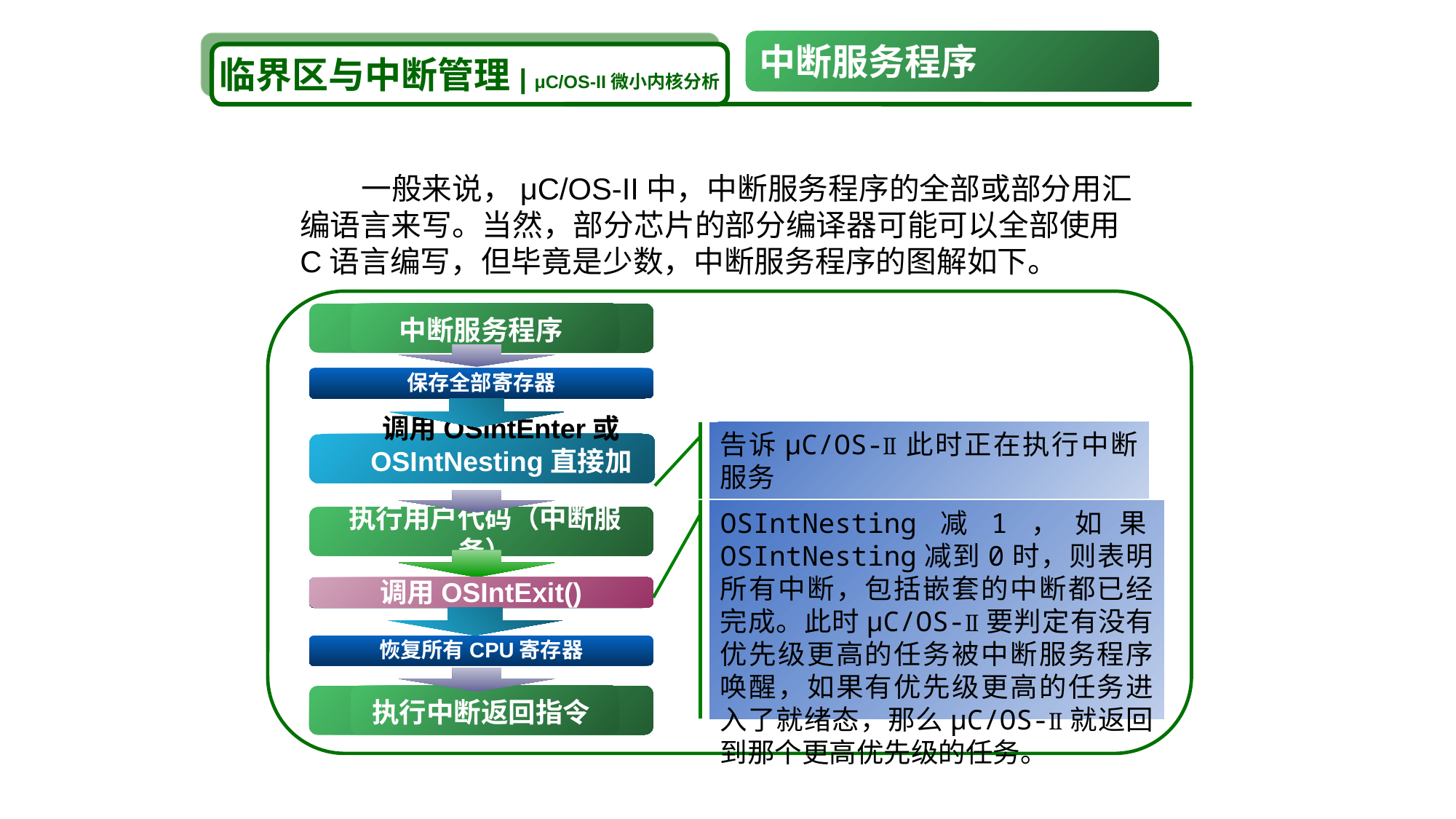

中断服务程序
#
临界区与中断管理| μC/OS-II微小内核分析

        一般来说，μC/OS-II中，中断服务程序的全部或部分用汇编语言来写。当然，部分芯片的部分编译器可能可以全部使用C语言编写，但毕竟是少数，中断服务程序的图解如下。

中断服务程序

保存全部寄存器
       调用OSIntEnter或
     OSIntNesting直接加1

告诉μC/OS-Ⅱ此时正在执行中断服务

OSIntNesting减1，如果OSIntNesting减到0时，则表明所有中断，包括嵌套的中断都已经完成。此时μC/OS-Ⅱ要判定有没有优先级更高的任务被中断服务程序唤醒，如果有优先级更高的任务进入了就绪态，那么μC/OS-Ⅱ就返回到那个更高优先级的任务。

执行用户代码（中断服务）

调用OSIntExit()

恢复所有CPU寄存器

执行中断返回指令